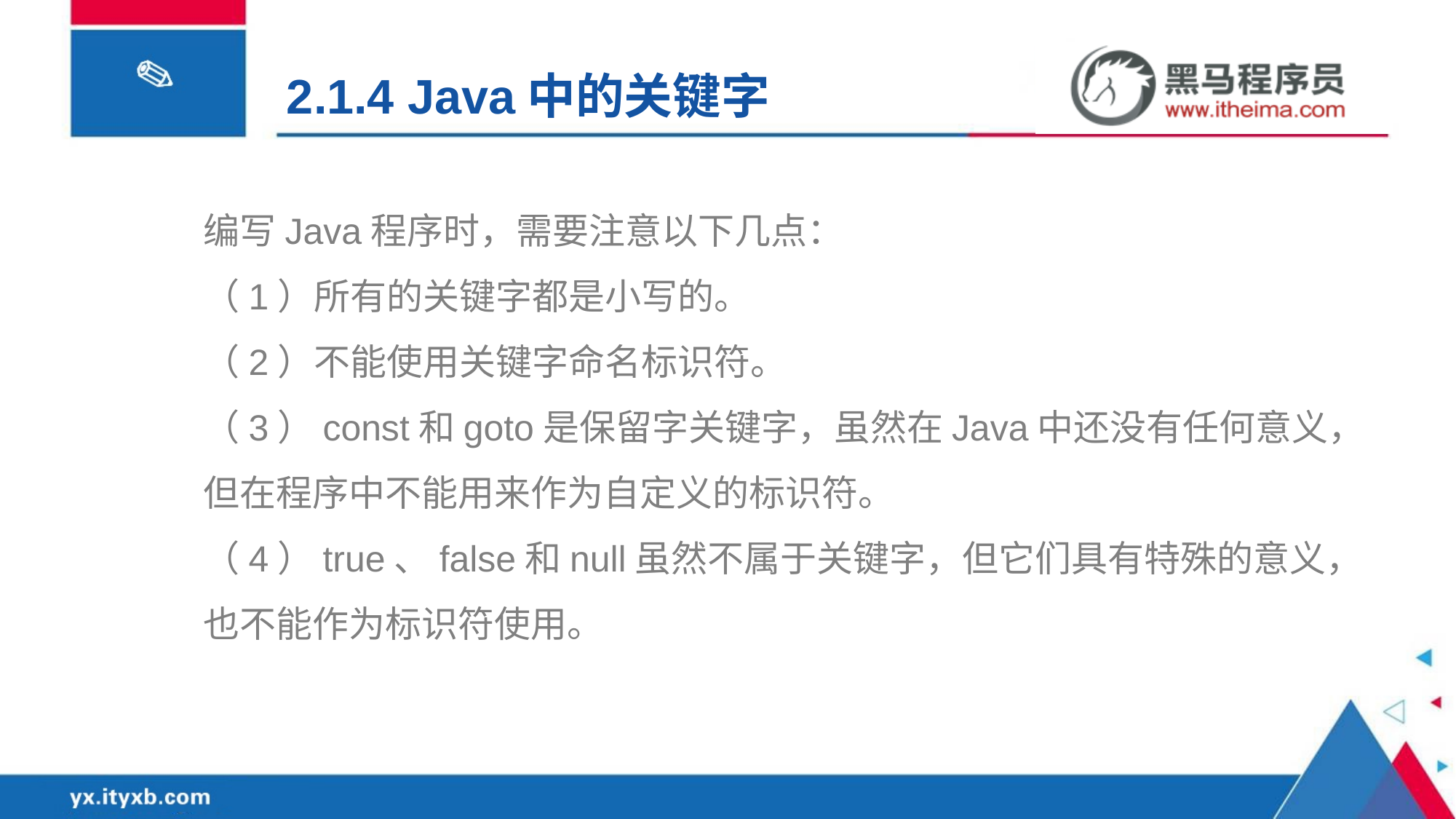

2.1.4 Java中的关键字
编写Java程序时，需要注意以下几点：
（1）所有的关键字都是小写的。
（2）不能使用关键字命名标识符。
（3）const和goto是保留字关键字，虽然在Java中还没有任何意义，但在程序中不能用来作为自定义的标识符。
（4）true、false和null虽然不属于关键字，但它们具有特殊的意义，也不能作为标识符使用。